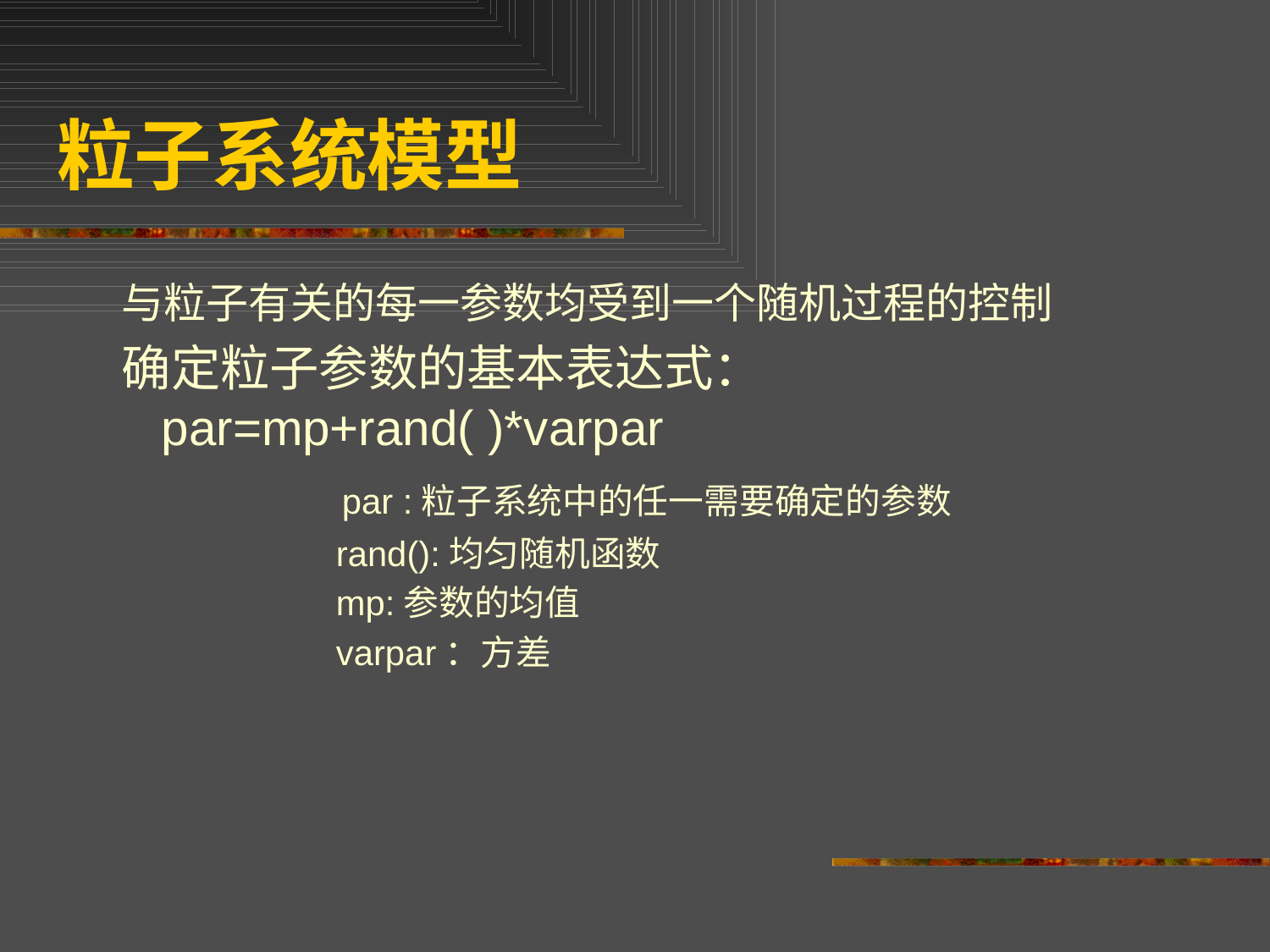

# 粒子系统模型
与粒子有关的每一参数均受到一个随机过程的控制
确定粒子参数的基本表达式：par=mp+rand( )*varpar
                par :粒子系统中的任一需要确定的参数
                      rand():均匀随机函数
                      mp:参数的均值
                      varpar：方差